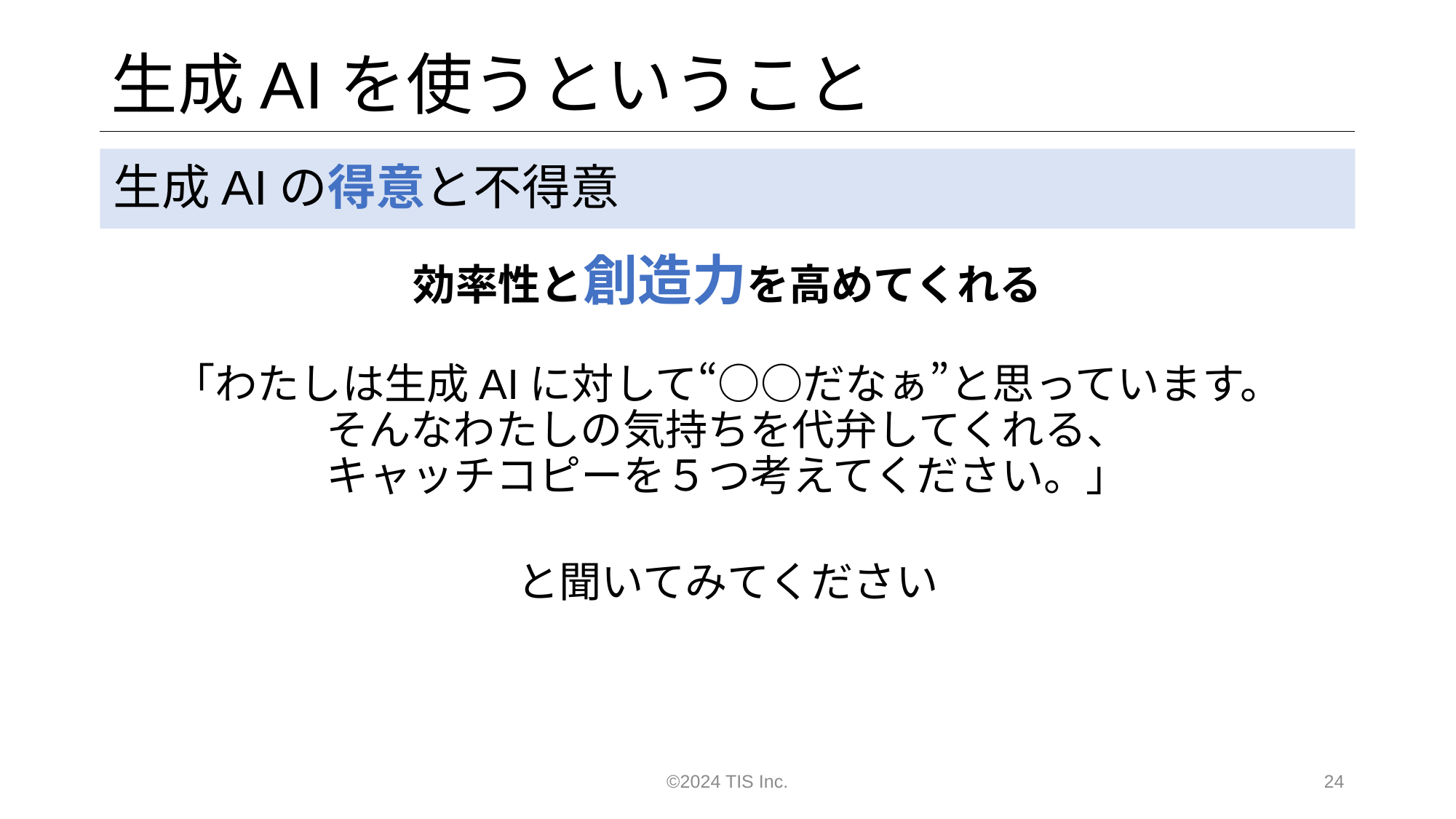

# 生成AIを使うということ
生成AIの得意と不得意
効率性と創造力を高めてくれる
「わたしは生成AIに対して“○○だなぁ”と思っています。
そんなわたしの気持ちを代弁してくれる、
キャッチコピーを５つ考えてください。」
と聞いてみてください
©2024 TIS Inc.
24